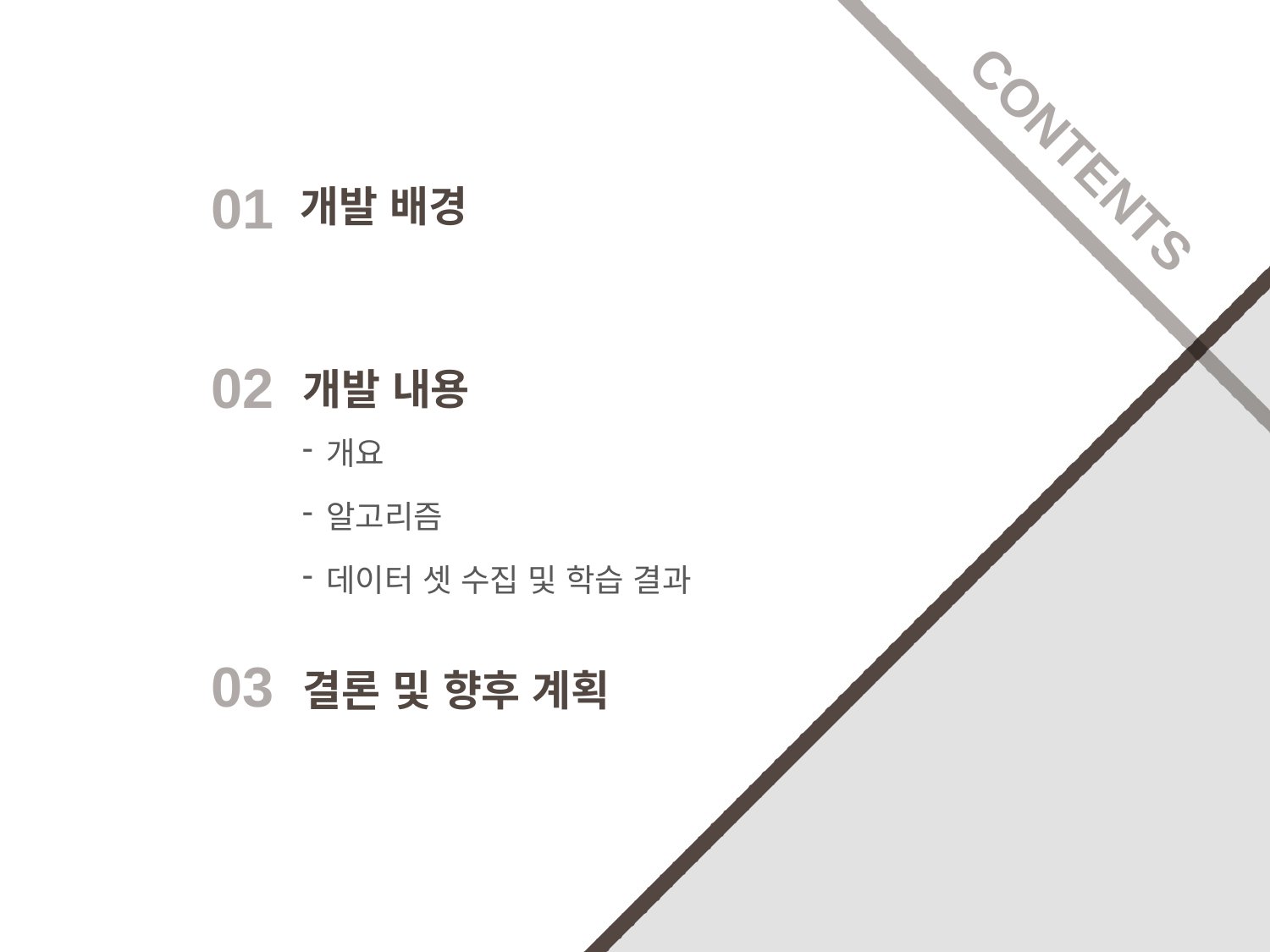

CONTENTS
01
개발 배경
02
개발 내용

개요

알고리즘

데이터 셋 수집 및 학습 결과
03
결론 및 향후 계획